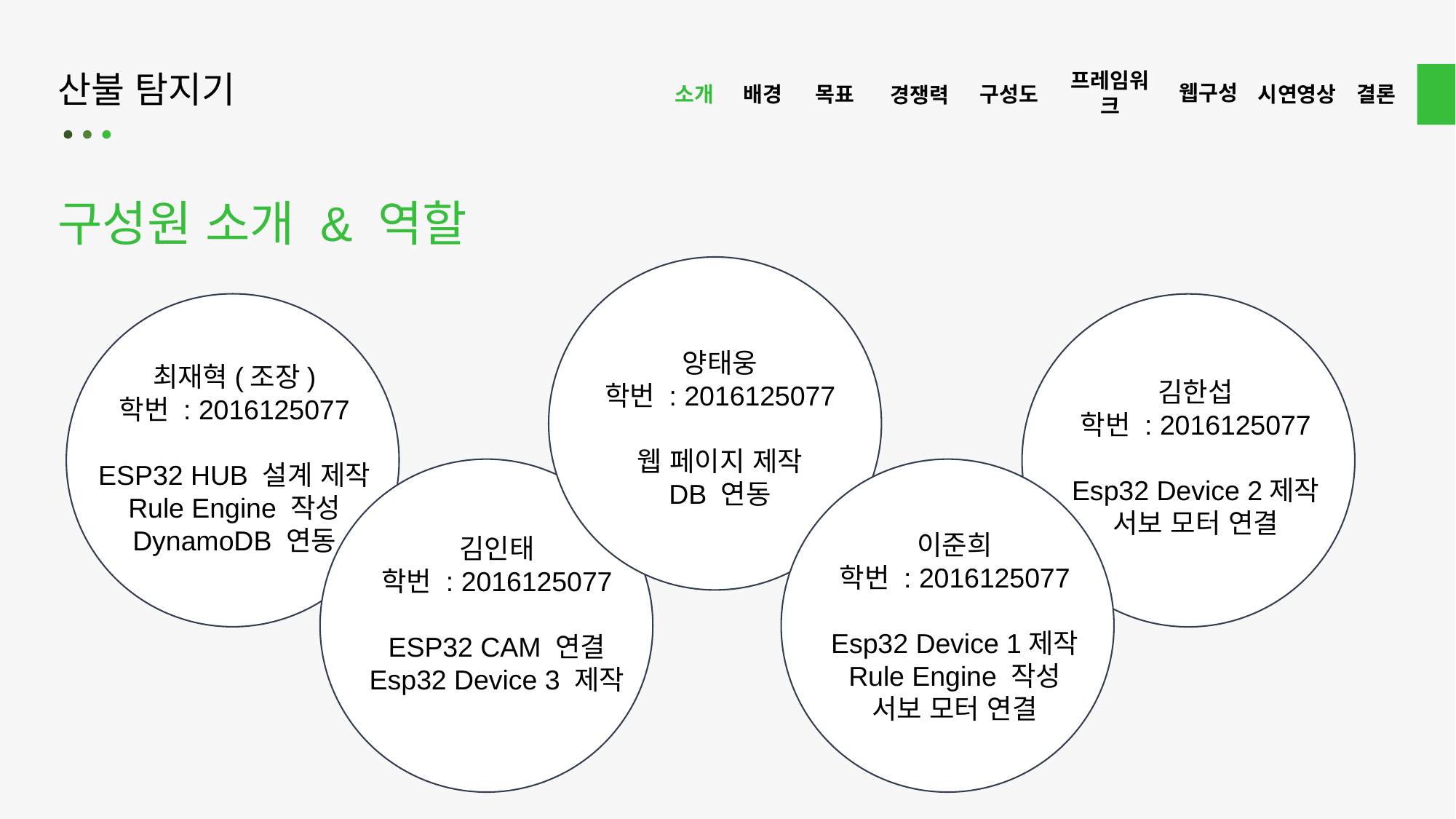

산불 탐지기

프레임워크
웹구성
구성도
목표
시연영상
결론
소개
배경
경쟁력
구성원 소개 & 역할

양태웅
학번 : 2016125077

웹 페이지 제작
DB 연동
최재혁(조장)
학번 : 2016125077

ESP32 HUB 설계 제작 Rule Engine 작성 DynamoDB 연동
김한섭
학번 : 2016125077

Esp32 Device 2제작
서보 모터 연결

이준희
학번 : 2016125077

Esp32 Device 1제작
Rule Engine 작성
서보 모터 연결

김인태
학번 : 2016125077

ESP32 CAM 연결
Esp32 Device 3 제작